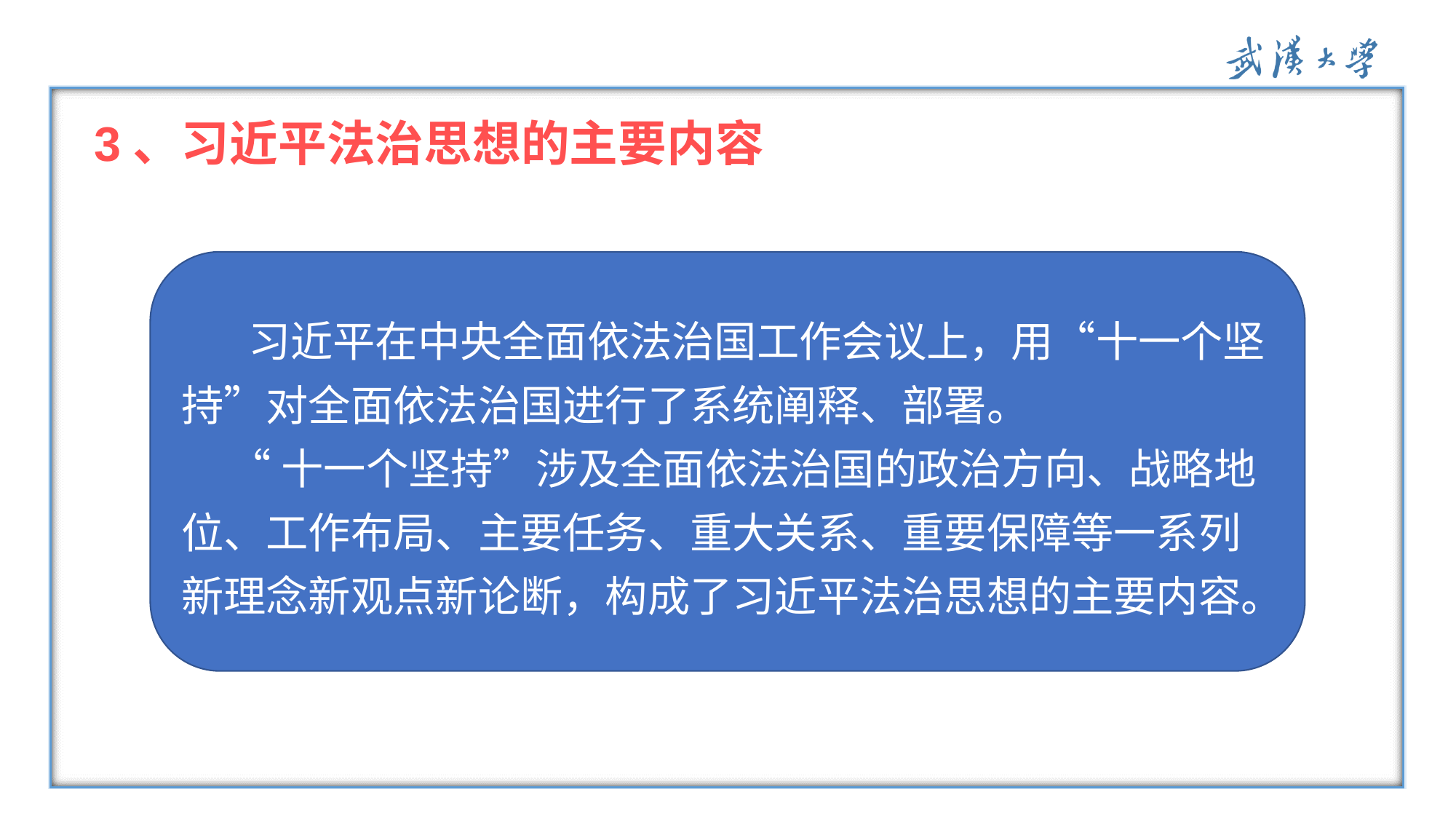

3、习近平法治思想的主要内容

      习近平在中央全面依法治国工作会议上，用“十一个坚持”对全面依法治国进行了系统阐释、部署。
     “十一个坚持”涉及全面依法治国的政治方向、战略地位、工作布局、主要任务、重大关系、重要保障等一系列新理念新观点新论断，构成了习近平法治思想的主要内容。